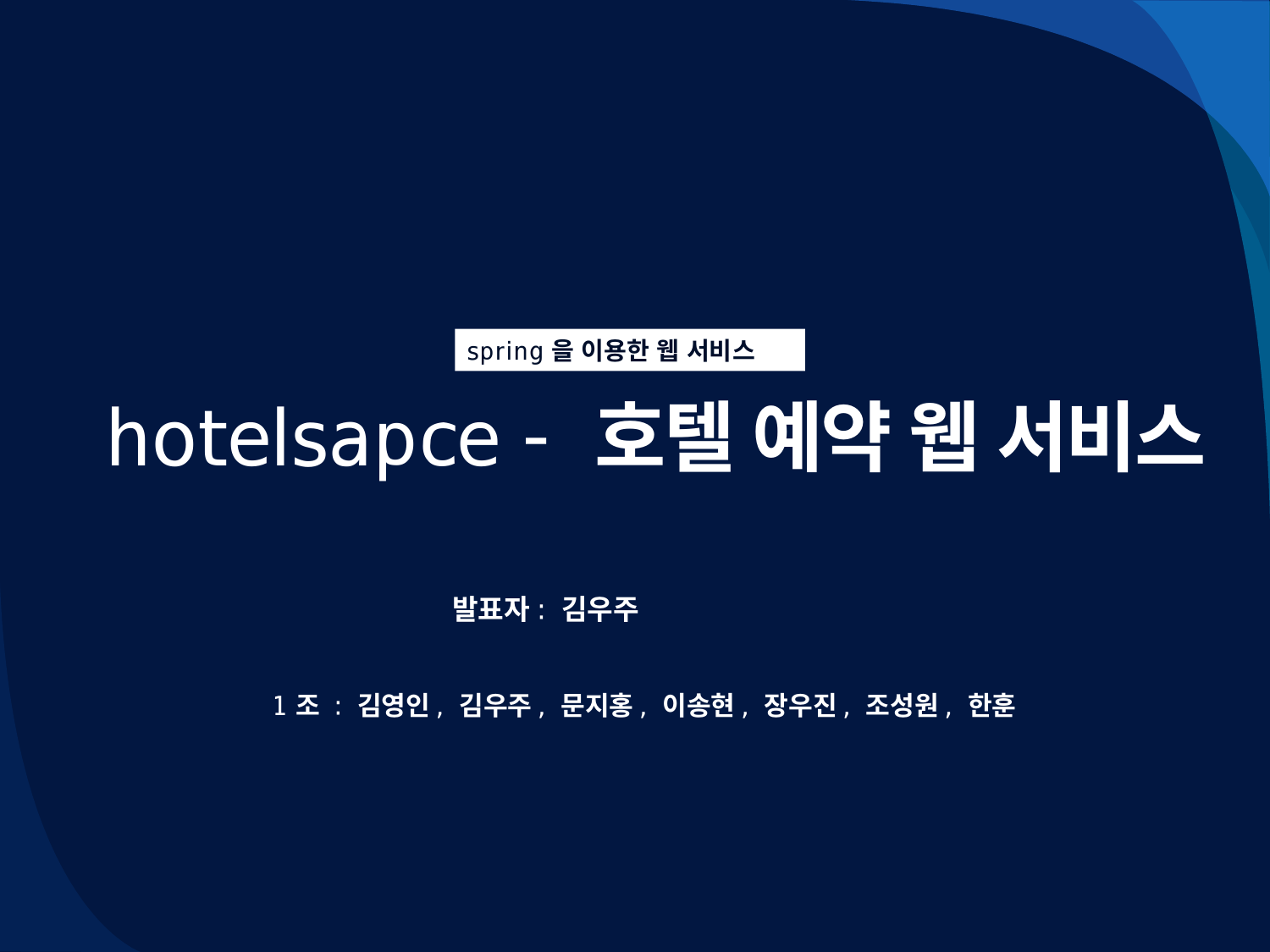

spring을 이용한 웹 서비스
 hotelsapce - 호텔 예약 웹 서비스
발표자: 김우주
1조 : 김영인, 김우주, 문지홍, 이송현, 장우진, 조성원, 한훈